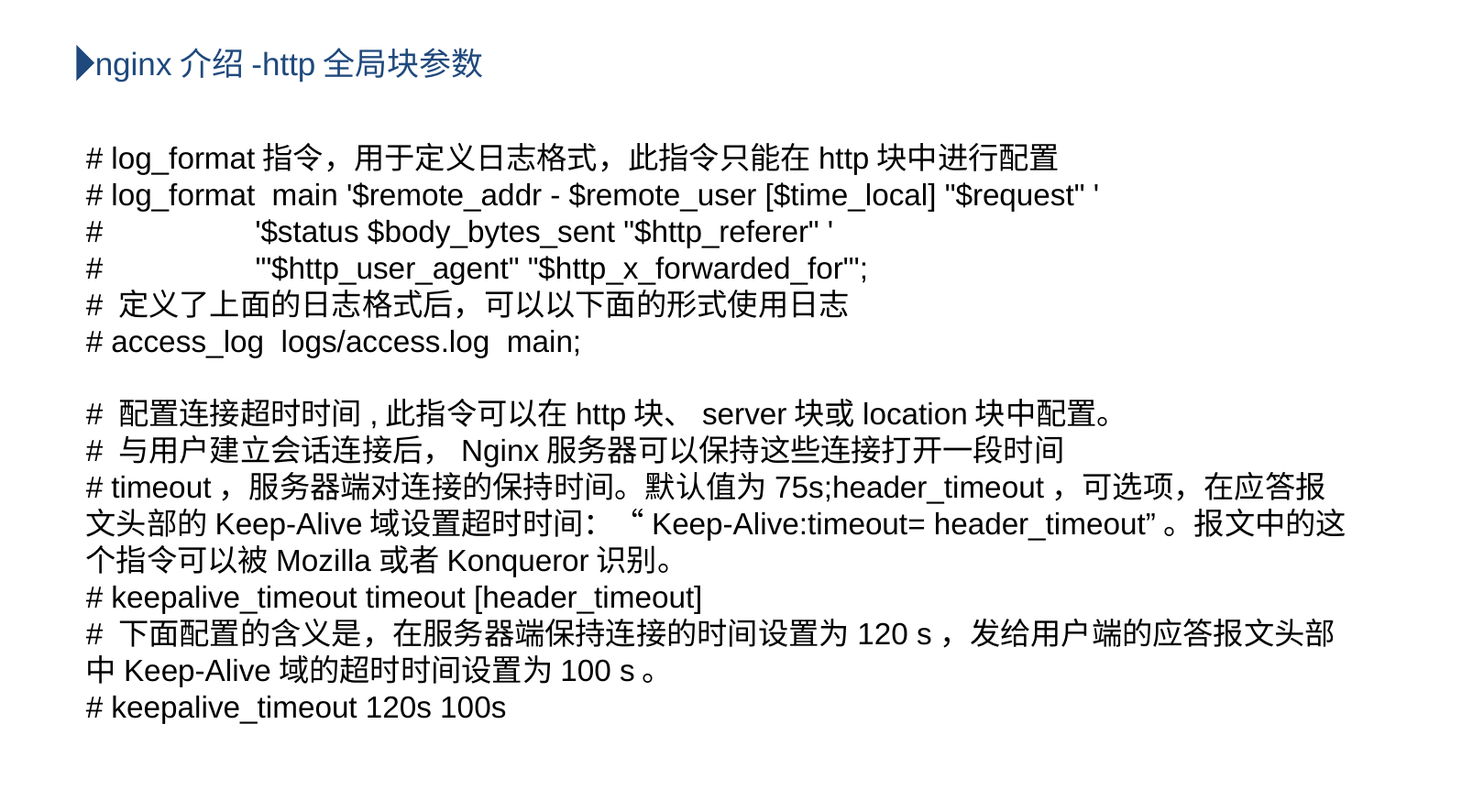

nginx介绍-http全局块参数

# log_format指令，用于定义日志格式，此指令只能在http块中进行配置
# log_format  main '$remote_addr - $remote_user [$time_local] "$request" '
#                  '$status $body_bytes_sent "$http_referer" '
#                  '"$http_user_agent" "$http_x_forwarded_for"';
# 定义了上面的日志格式后，可以以下面的形式使用日志
# access_log  logs/access.log  main;

# 配置连接超时时间,此指令可以在http块、server块或location块中配置。
# 与用户建立会话连接后，Nginx服务器可以保持这些连接打开一段时间
# timeout，服务器端对连接的保持时间。默认值为75s;header_timeout，可选项，在应答报文头部的Keep-Alive域设置超时时间：“Keep-Alive:timeout= header_timeout”。报文中的这个指令可以被Mozilla或者Konqueror识别。
# keepalive_timeout timeout [header_timeout]
# 下面配置的含义是，在服务器端保持连接的时间设置为120 s，发给用户端的应答报文头部中Keep-Alive域的超时时间设置为100 s。
# keepalive_timeout 120s 100s